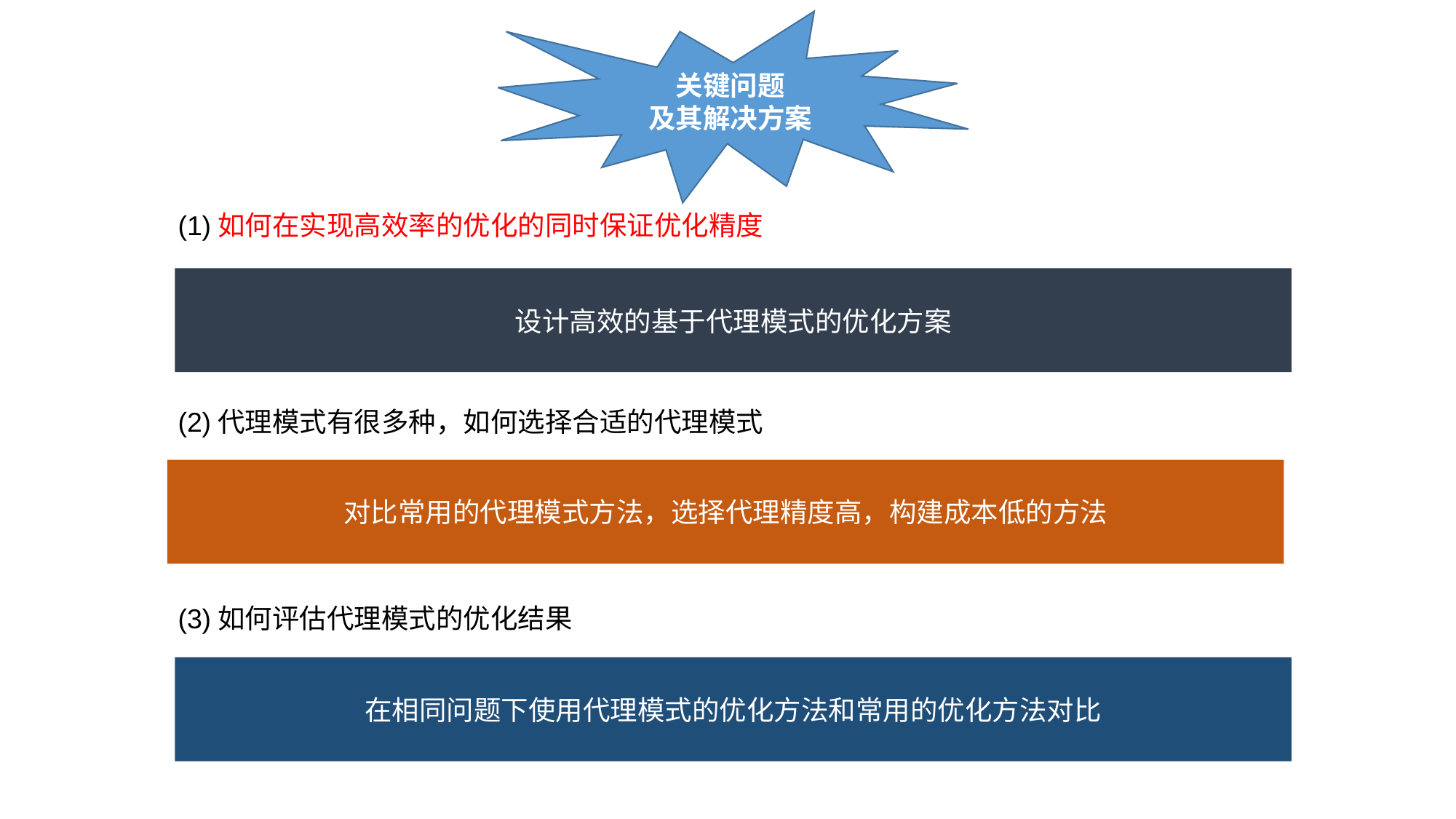

关键问题
及其解决方案
(1)如何在实现高效率的优化的同时保证优化精度

(2)代理模式有很多种，如何选择合适的代理模式

(3)如何评估代理模式的优化结果
设计高效的基于代理模式的优化方案
对比常用的代理模式方法，选择代理精度高，构建成本低的方法
在相同问题下使用代理模式的优化方法和常用的优化方法对比